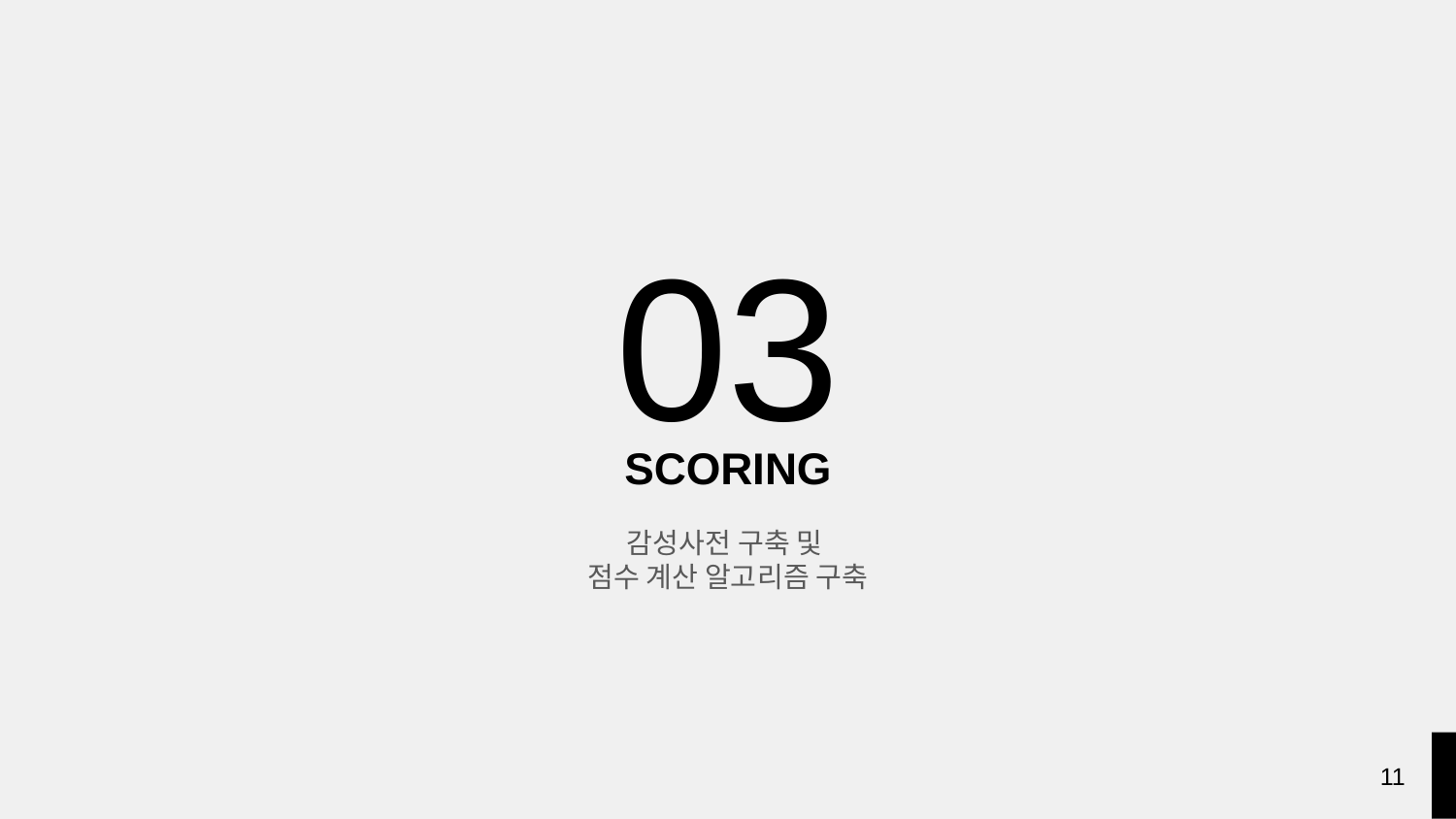

03
SCORING
감성사전 구축 및
점수 계산 알고리즘 구축
11